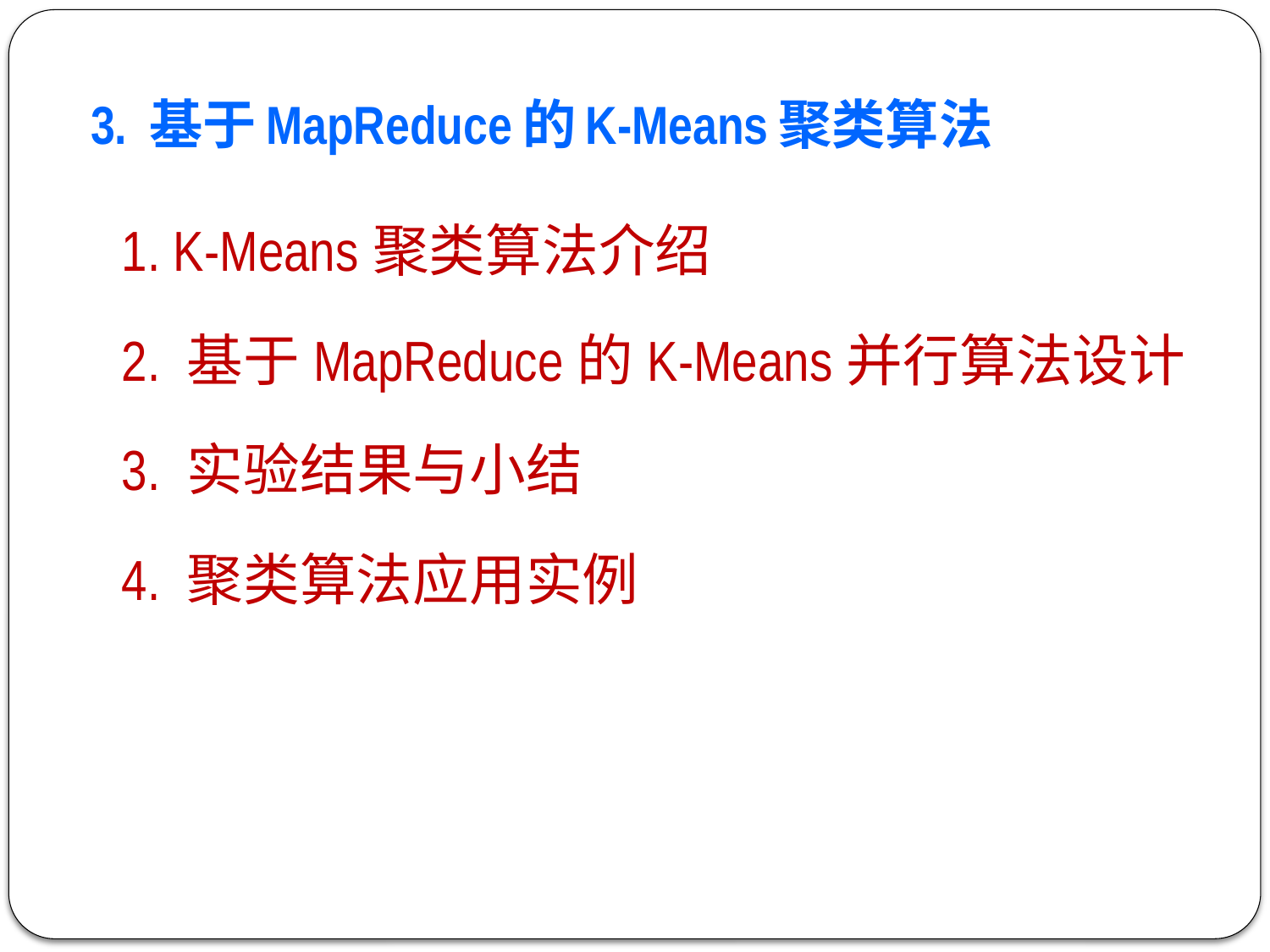

# 3. 基于MapReduce的K-Means聚类算法
1. K-Means聚类算法介绍
2. 基于MapReduce的K-Means并行算法设计
3. 实验结果与小结
4. 聚类算法应用实例